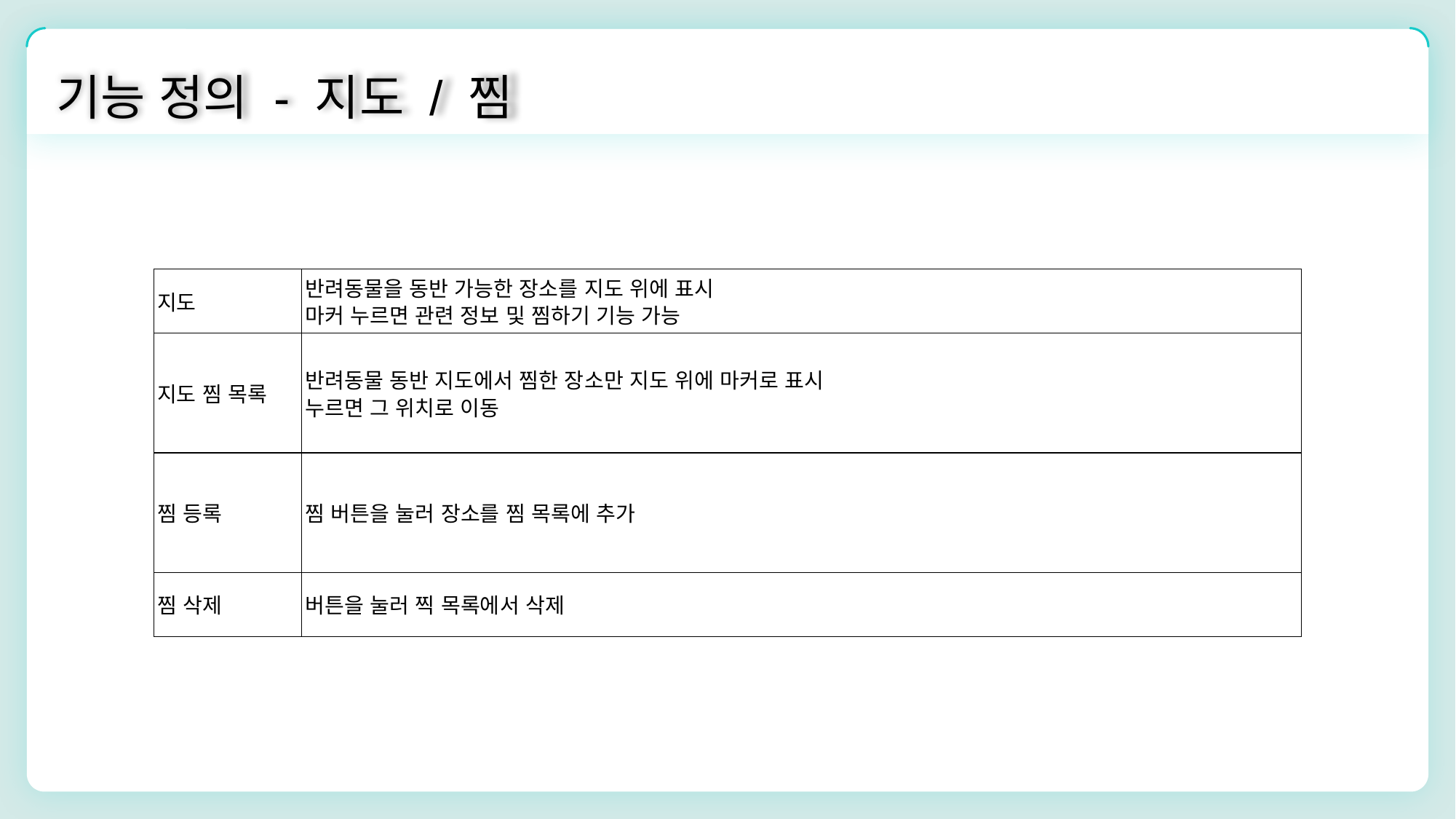

기능 정의 - 지도 / 찜
| 지도 | 반려동물을 동반 가능한 장소를 지도 위에 표시 마커 누르면 관련 정보 및 찜하기 기능 가능 |
| --- | --- |
| 지도 찜 목록 | 반려동물 동반 지도에서 찜한 장소만 지도 위에 마커로 표시 누르면 그 위치로 이동 |
| 찜 등록 | 찜 버튼을 눌러 장소를 찜 목록에 추가 |
| 찜 삭제 | 버튼을 눌러 찍 목록에서 삭제 |